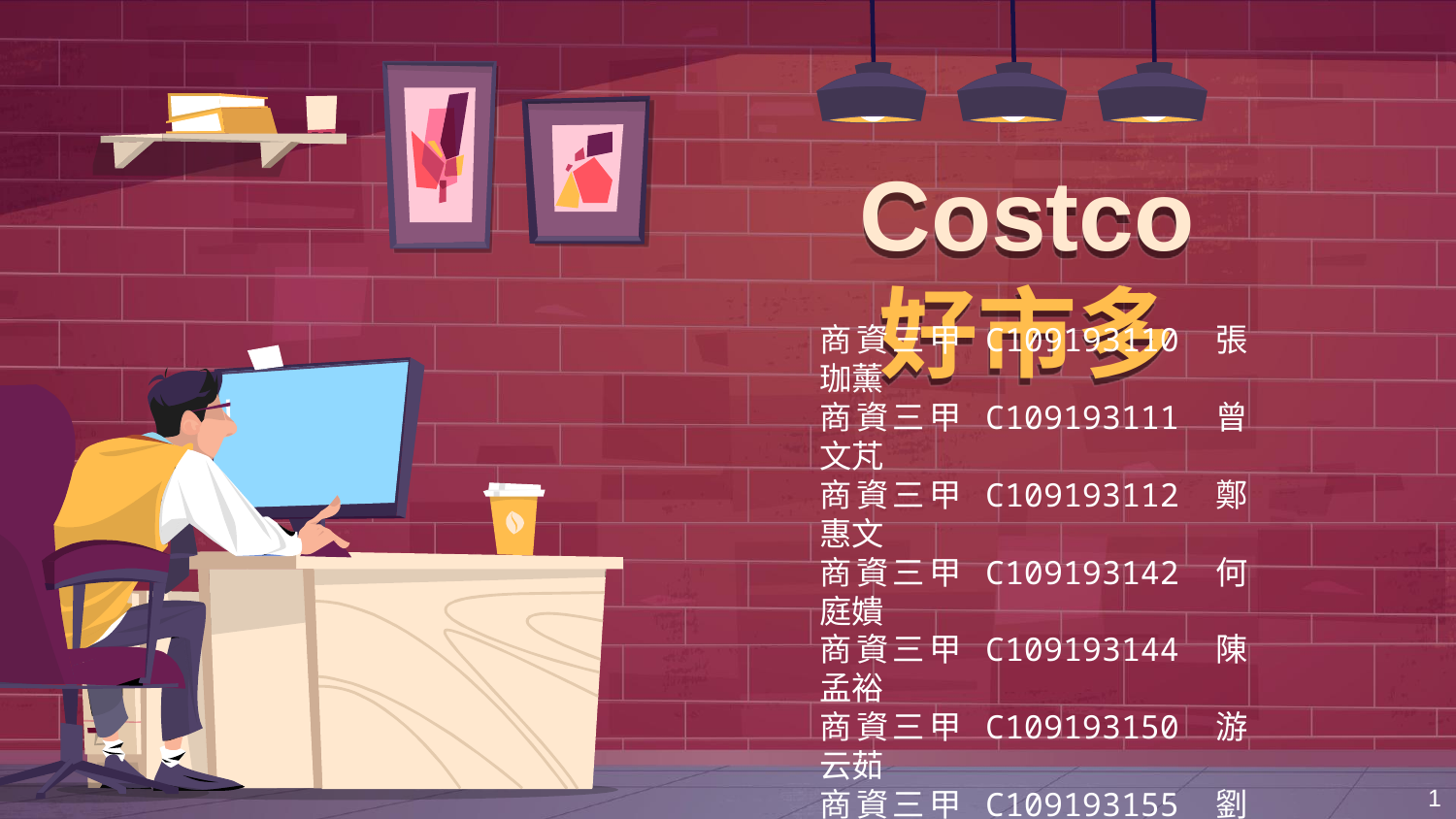

# Costco 好市多

商資三甲 C109193110 張珈薰
商資三甲 C109193111 曾文芃
商資三甲 C109193112 鄭惠文
商資三甲 C109193142 何庭嬇
商資三甲 C109193144 陳孟裕
商資三甲 C109193150 游云茹
商資三甲 C109193155 劉昱希

1